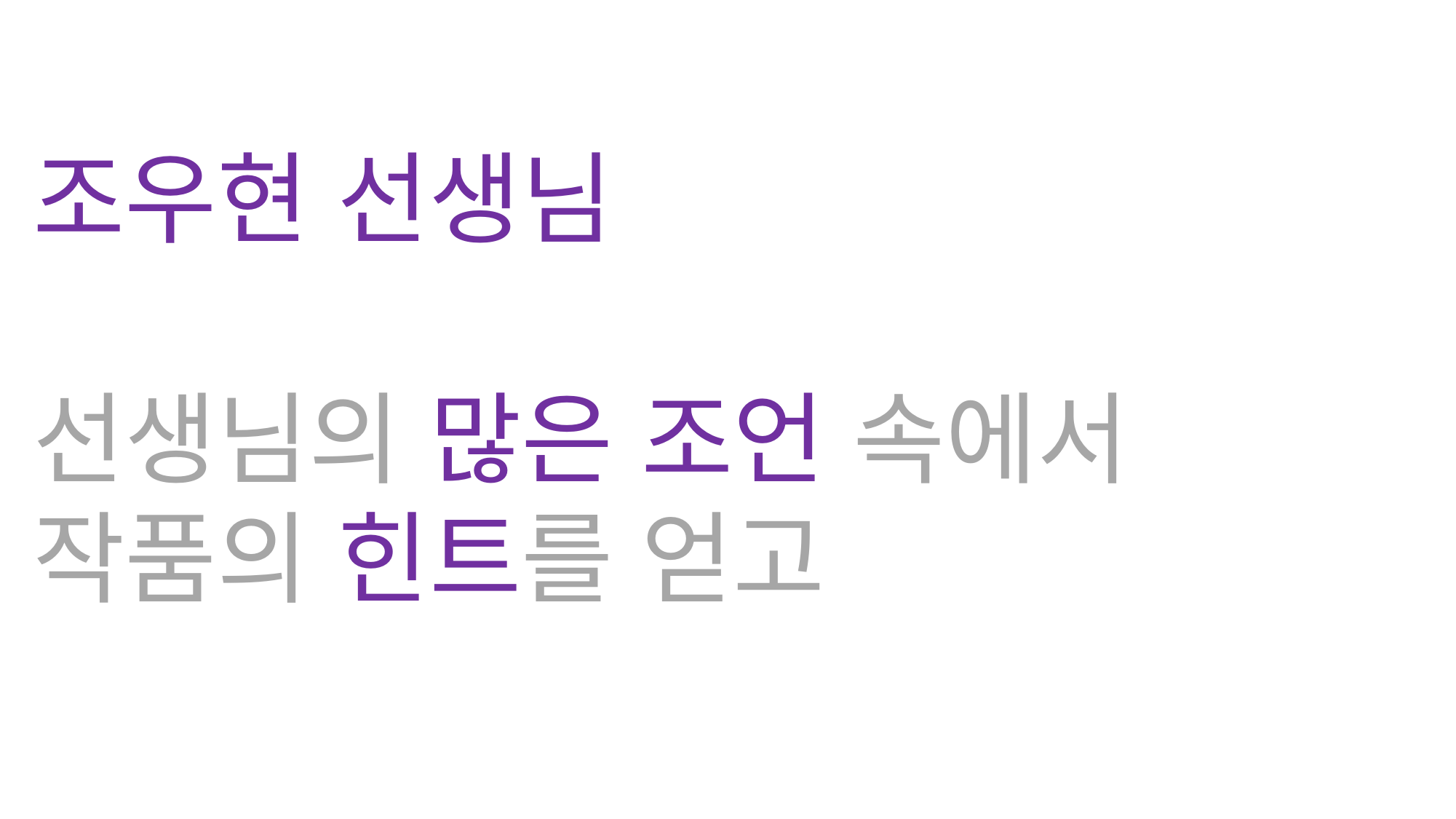

조아형 선생님
윤상종 선생님
조우현 선생님
이두희 선생님등
등
조우현 선생님

선생님의 많은 조언 속에서
작품의 힌트를 얻고